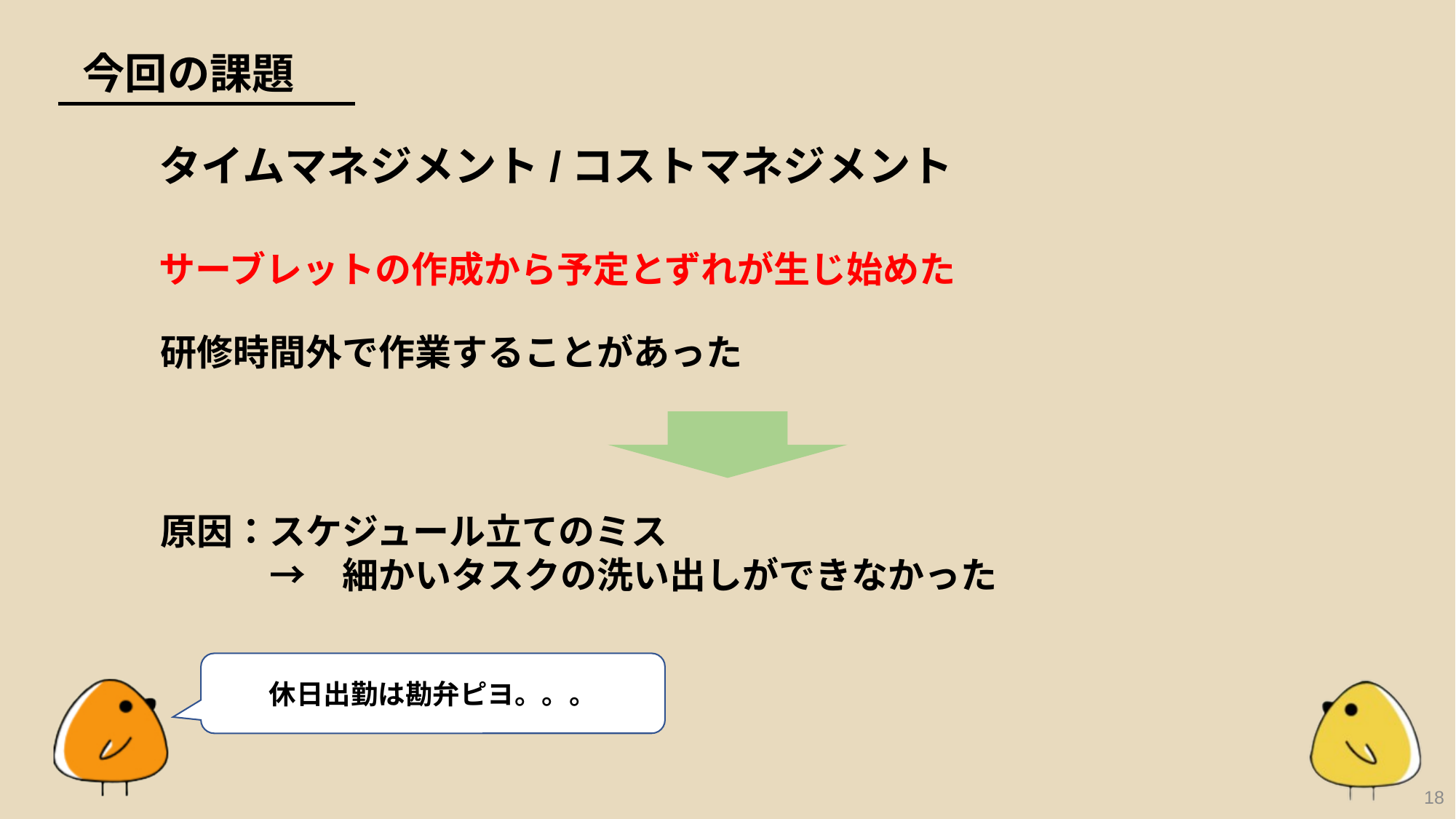

今回の課題
タイムマネジメント/コストマネジメント
サーブレットの作成から予定とずれが生じ始めた
研修時間外で作業することがあった

原因：スケジュール立てのミス
　　　→　細かいタスクの洗い出しができなかった
休日出勤は勘弁ピヨ。。。
18